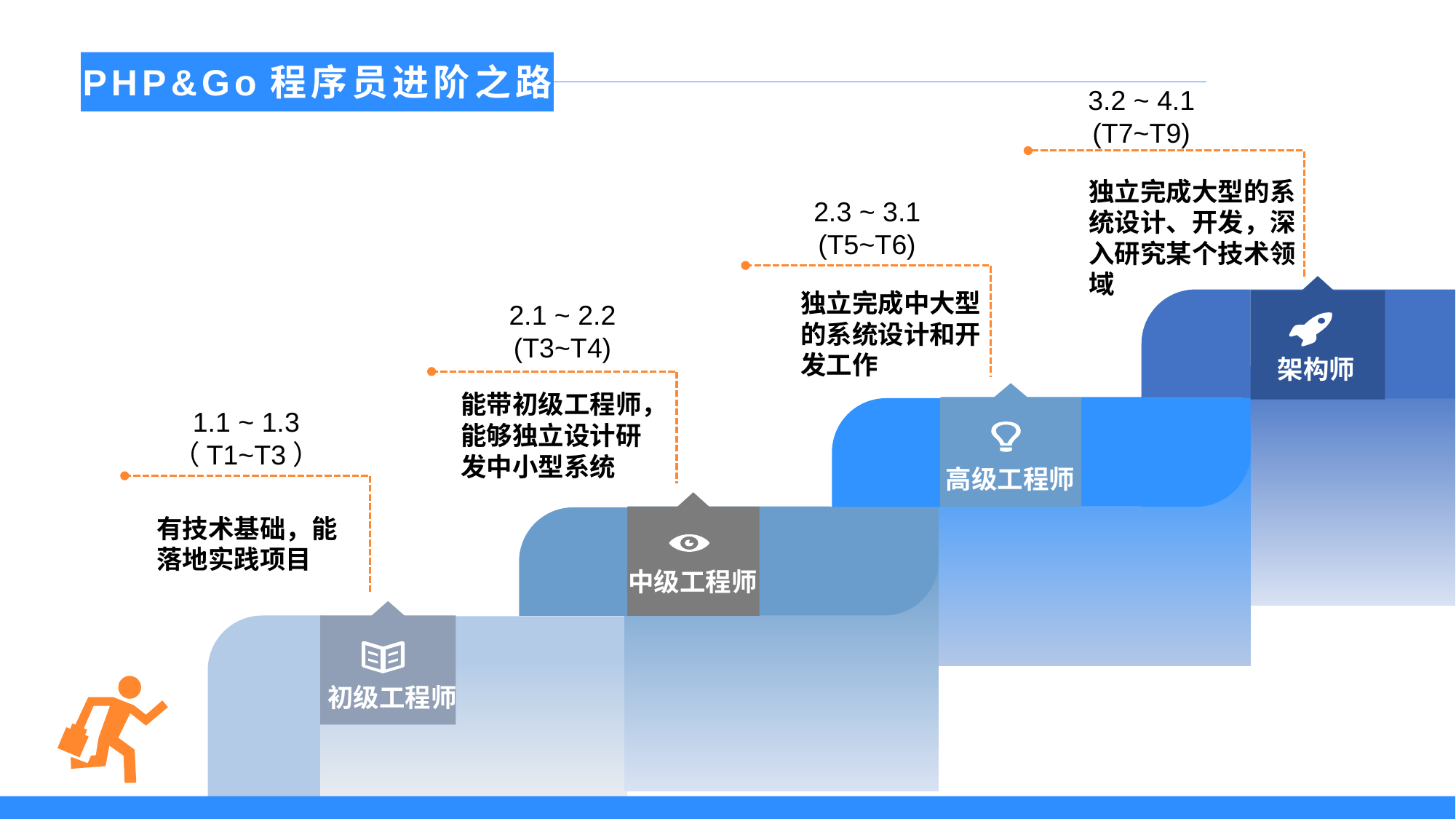

PHP&Go程序员进阶之路

3.2 ~ 4.1
(T7~T9)

独立完成大型的系统设计、开发，深入研究某个技术领域
2.3 ~ 3.1
(T5~T6)

独立完成中大型的系统设计和开发工作

2.1 ~ 2.2
(T3~T4)
架构师

能带初级工程师，能够独立设计研发中小型系统

1.1 ~ 1.3
（T1~T3）

高级工程师

有技术基础，能落地实践项目

中级工程师

初级工程师